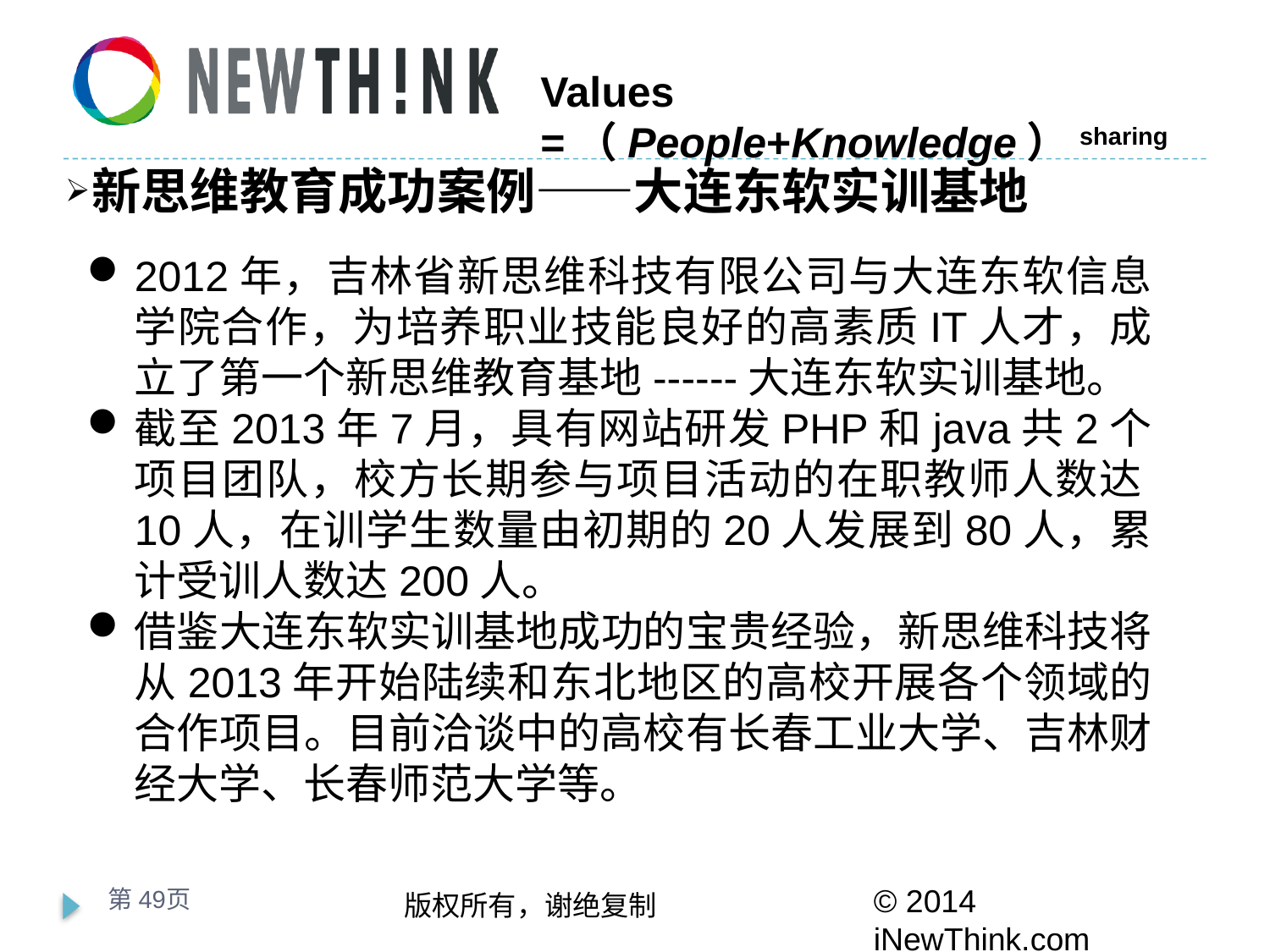

新思维教育成功案例——大连东软实训基地
2012年，吉林省新思维科技有限公司与大连东软信息学院合作，为培养职业技能良好的高素质IT人才，成立了第一个新思维教育基地------大连东软实训基地。
截至2013年7月，具有网站研发PHP和java共2个项目团队，校方长期参与项目活动的在职教师人数达10人，在训学生数量由初期的20人发展到80人，累计受训人数达200人。
借鉴大连东软实训基地成功的宝贵经验，新思维科技将从2013年开始陆续和东北地区的高校开展各个领域的合作项目。目前洽谈中的高校有长春工业大学、吉林财经大学、长春师范大学等。
第49页